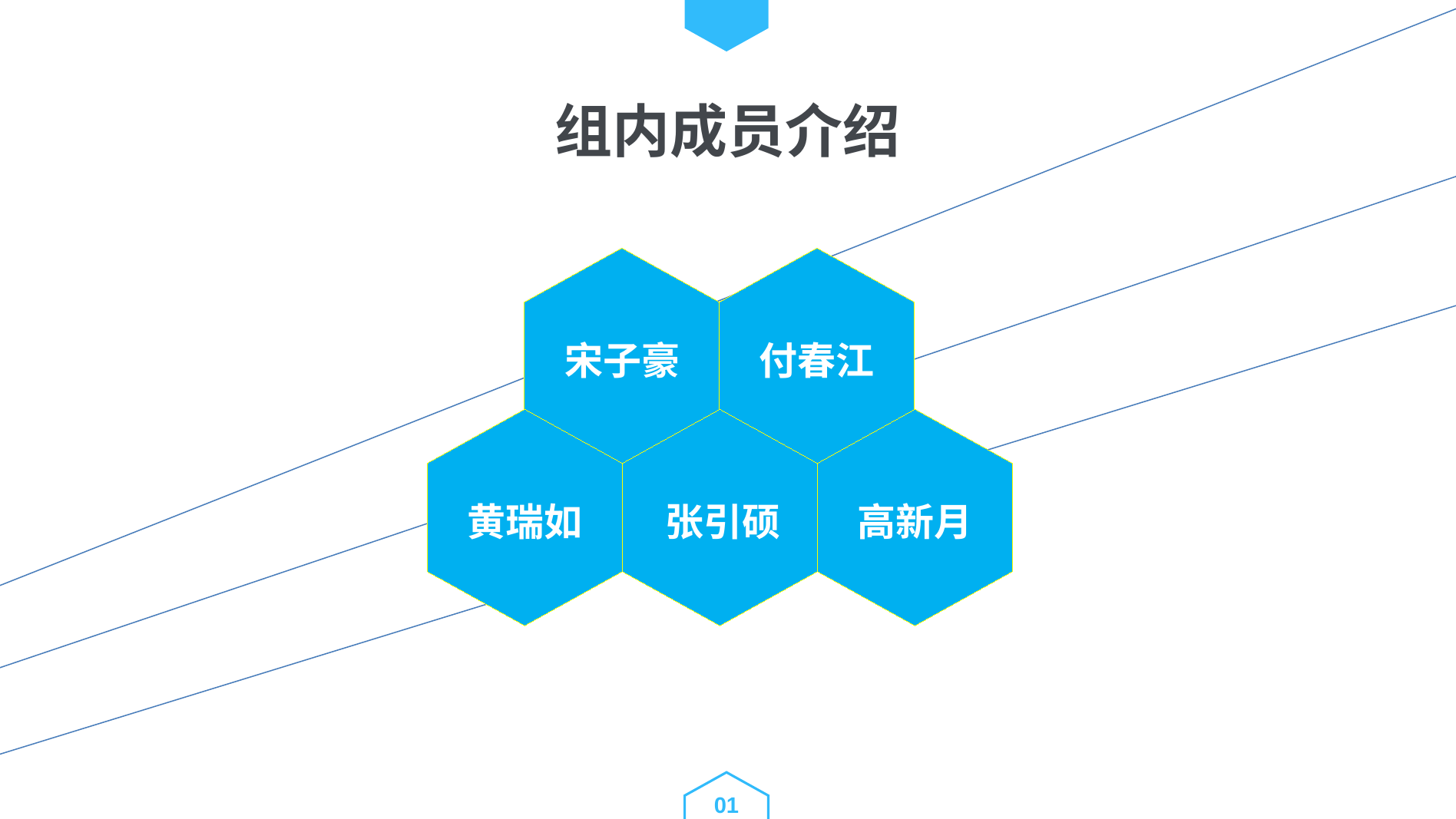

组内成员介绍

宋子豪
付春江

黄瑞如
张引硕
高新月

01